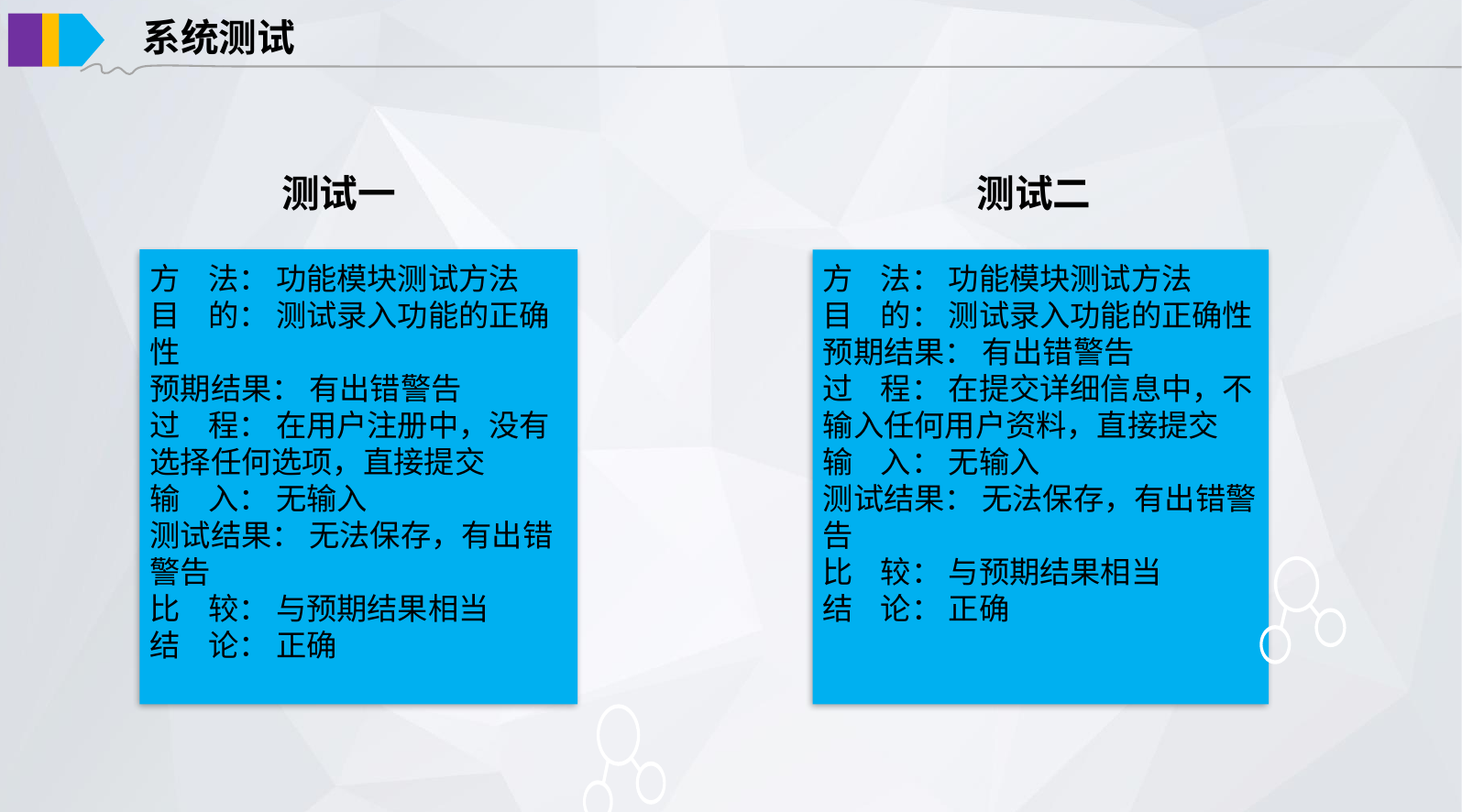

系统测试

测试一
测试二
方    法： 功能模块测试方法
目    的： 测试录入功能的正确性
预期结果： 有出错警告
过    程： 在用户注册中，没有选择任何选项，直接提交
输    入： 无输入
测试结果： 无法保存，有出错警告
比    较： 与预期结果相当
结    论： 正确

方    法： 功能模块测试方法
目    的： 测试录入功能的正确性
预期结果： 有出错警告
过    程： 在提交详细信息中，不输入任何用户资料，直接提交
输    入： 无输入
测试结果： 无法保存，有出错警告
比    较： 与预期结果相当
结    论： 正确